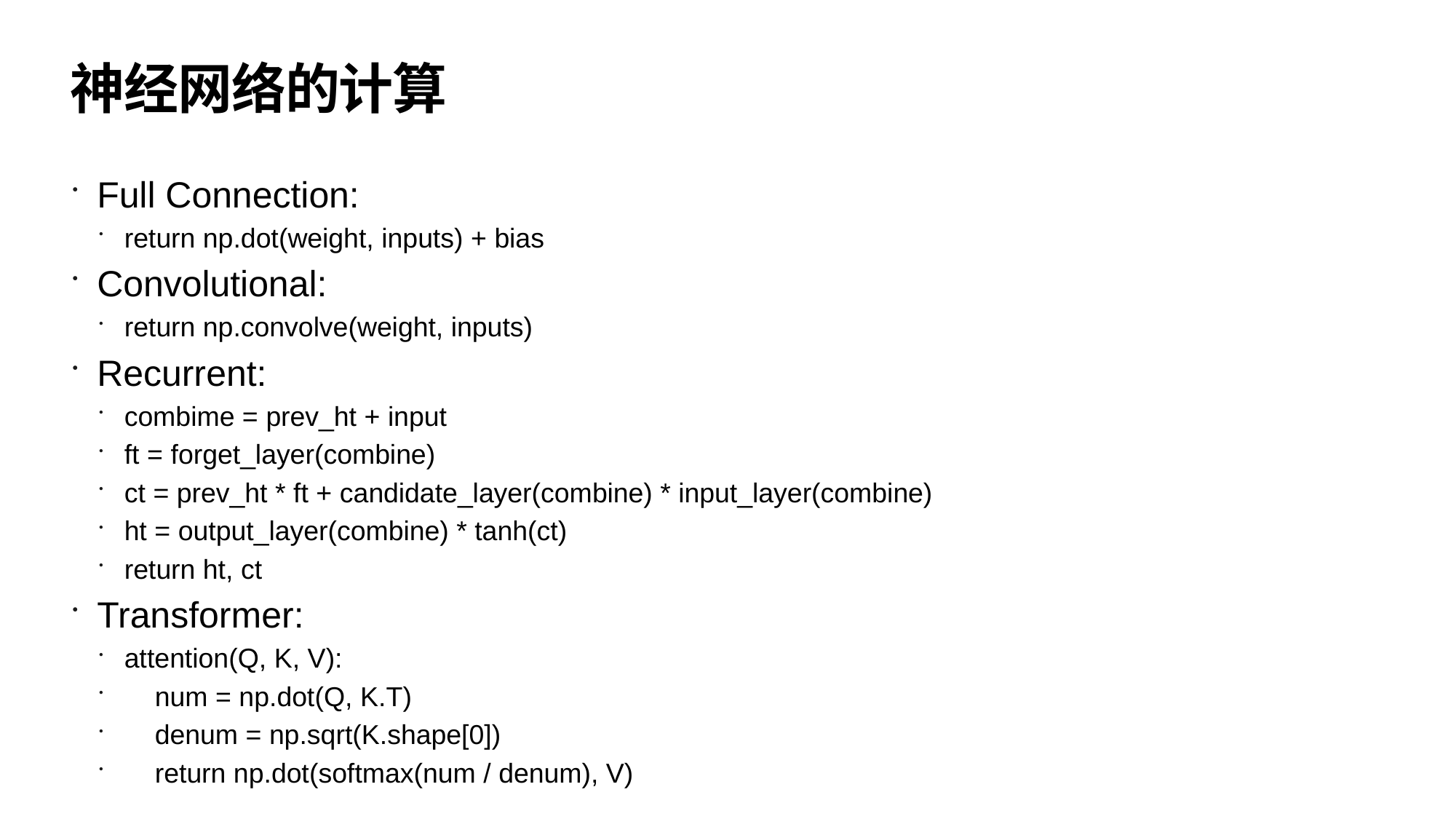

34
# 神经网络的计算
Full Connection:
return np.dot(weight, inputs) + bias
Convolutional:
return np.convolve(weight, inputs)
Recurrent:
combime = prev_ht + input
ft = forget_layer(combine)
ct = prev_ht * ft + candidate_layer(combine) * input_layer(combine)
ht = output_layer(combine) * tanh(ct)
return ht, ct
Transformer:
attention(Q, K, V):
    num = np.dot(Q, K.T)
    denum = np.sqrt(K.shape[0])
    return np.dot(softmax(num / denum), V)